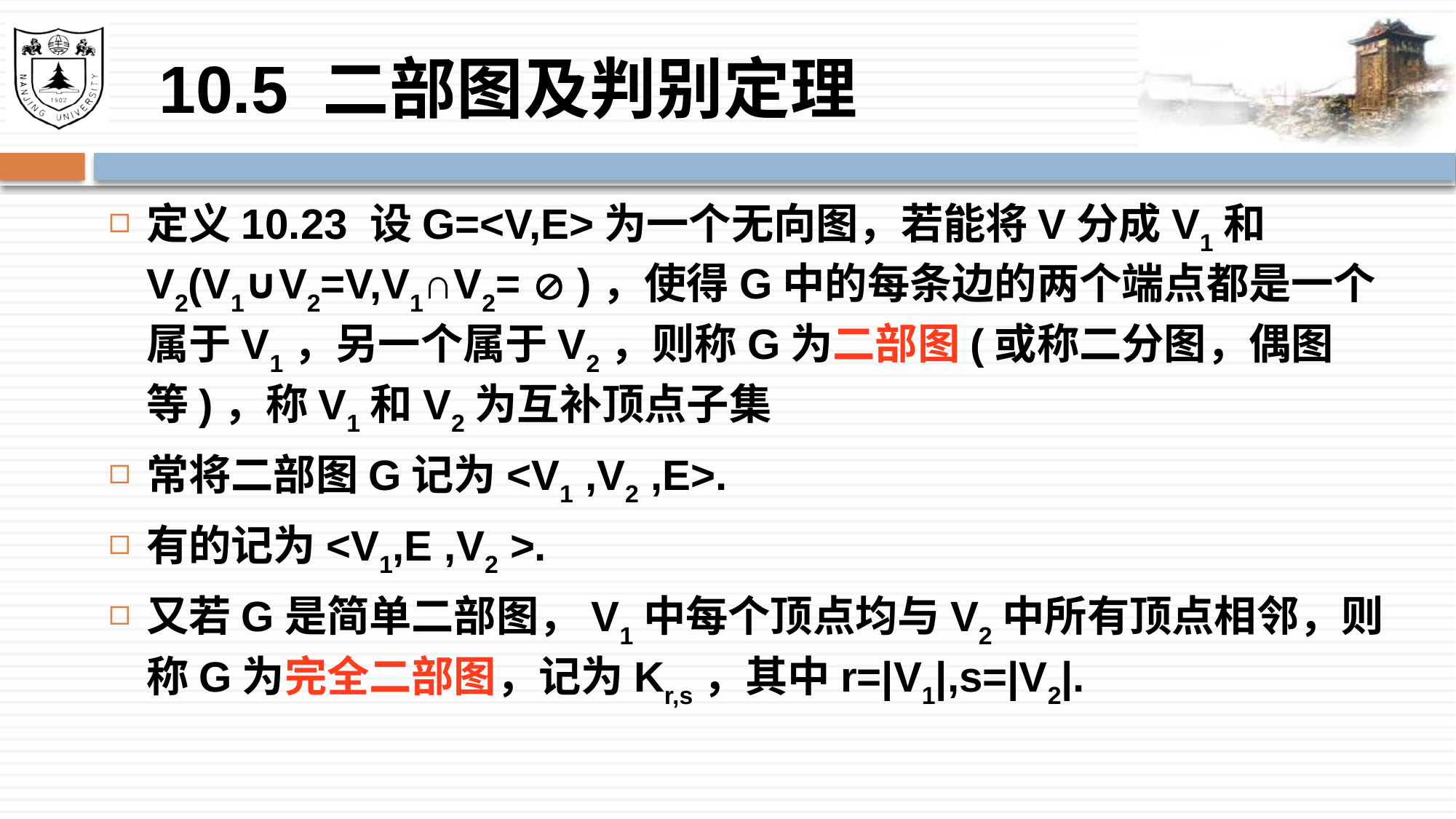

# 10.5 二部图及判别定理
定义10.23 设G=<V,E>为一个无向图，若能将V分成V1和V2(V1∪V2=V,V1∩V2= ∅ )，使得G中的每条边的两个端点都是一个属于V1，另一个属于V2，则称G为二部图(或称二分图，偶图等)，称V1和V2为互补顶点子集
常将二部图G记为<V1 ,V2 ,E>.
有的记为<V1,E ,V2 >.
又若G是简单二部图，V1中每个顶点均与V2中所有顶点相邻，则称G为完全二部图，记为Kr,s，其中r=|V1|,s=|V2|.